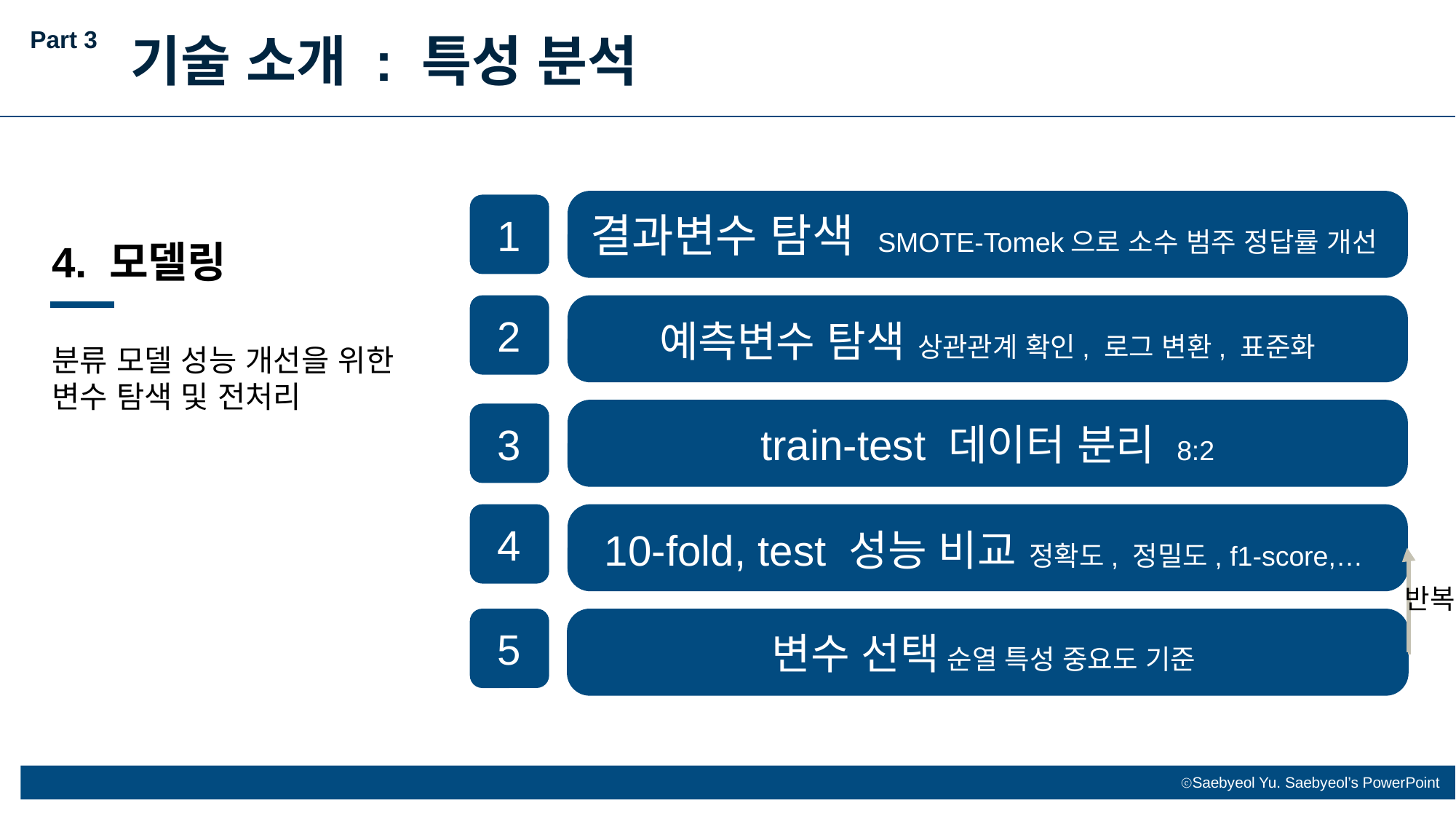

Part 3
기술 소개 : 특성 분석
결과변수 탐색 SMOTE-Tomek으로 소수 범주 정답률 개선
1
4. 모델링
2
예측변수 탐색 상관관계 확인, 로그 변환, 표준화
분류 모델 성능 개선을 위한
변수 탐색 및 전처리
train-test 데이터 분리 8:2
3
4
10-fold, test 성능 비교 정확도, 정밀도, f1-score,…
반복
5
변수 선택 순열 특성 중요도 기준